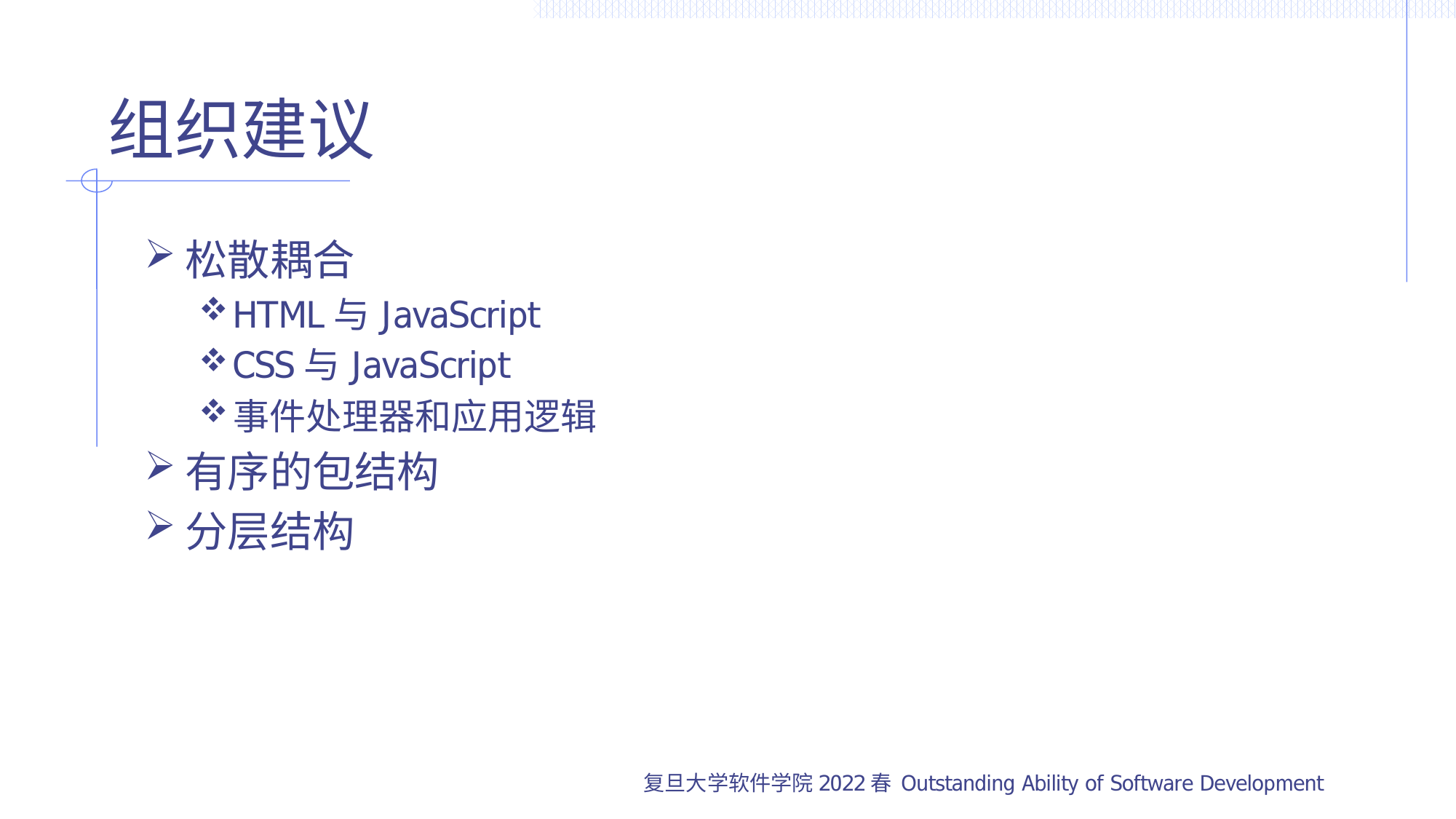

# 组织建议
松散耦合
HTML与JavaScript
CSS与JavaScript
事件处理器和应用逻辑
有序的包结构
分层结构